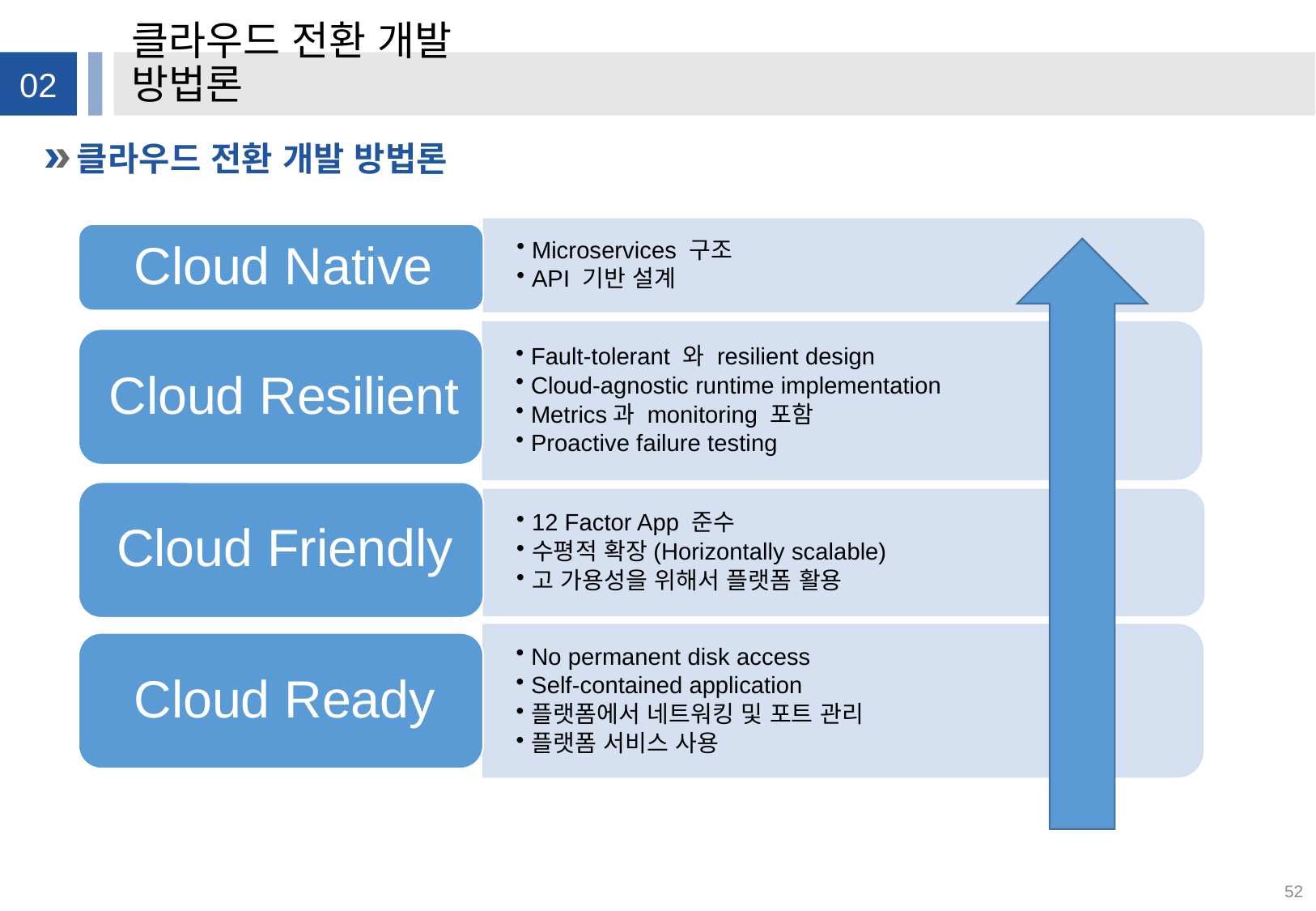

# 클라우드 전환 개발 방법론
02
클라우드 전환 개발 방법론
Microservices 구조
API 기반 설계
Cloud Native
Fault-tolerant 와 resilient design
Cloud-agnostic runtime implementation
Metrics과 monitoring 포함
Proactive failure testing
Cloud Resilient
12 Factor App 준수
수평적 확장(Horizontally scalable)
고 가용성을 위해서 플랫폼 활용
Cloud Friendly
No permanent disk access
Self-contained application
플랫폼에서 네트워킹 및 포트 관리
플랫폼 서비스 사용
Cloud Ready

52